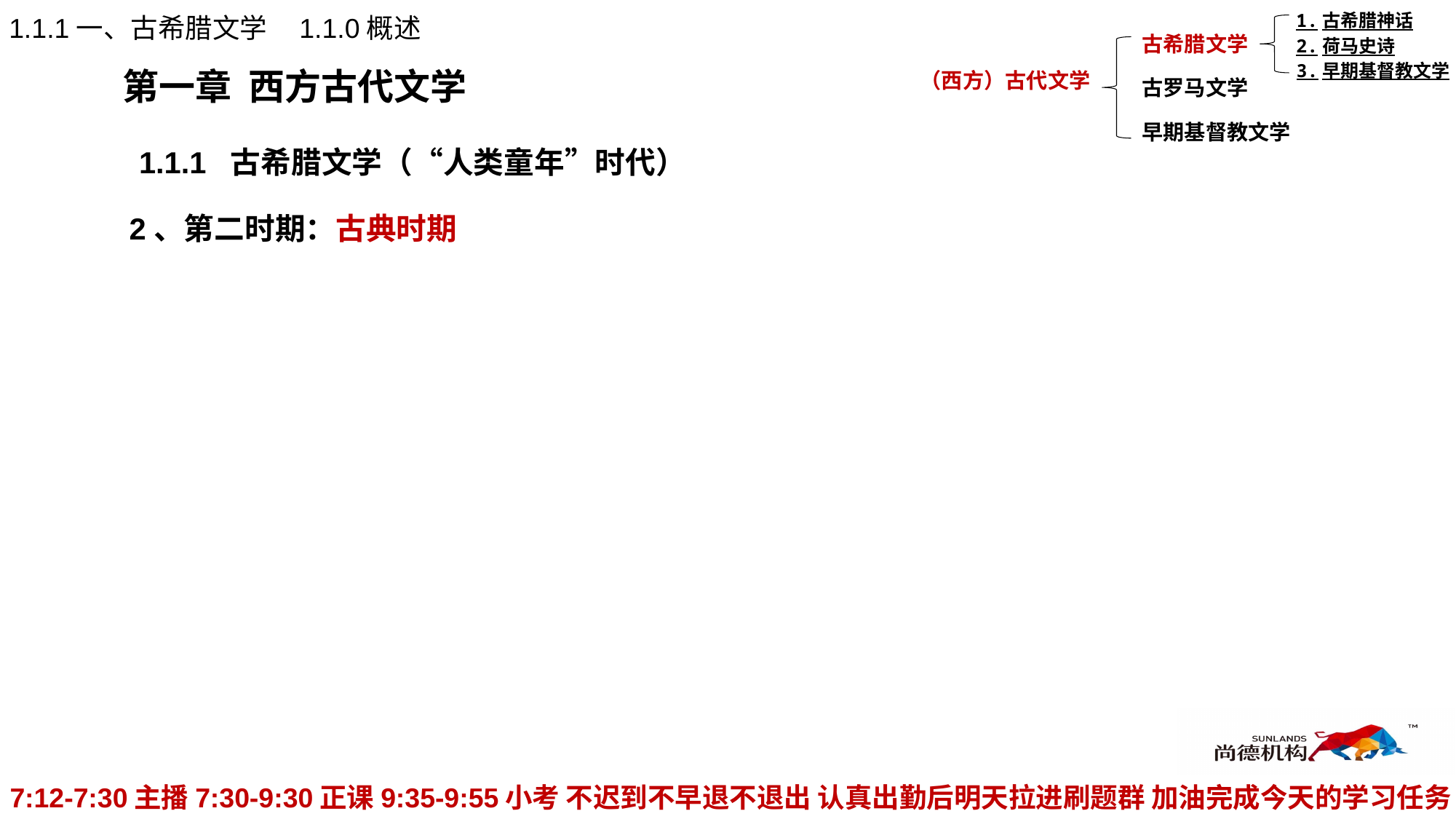

1.古希腊神话
1.1.1一、古希腊文学
1.1.0概述

古希腊文学
2.荷马史诗

3.早期基督教文学
第一章  西方古代文学
（西方）古代文学
古罗马文学
早期基督教文学
1.1.1  古希腊文学（“人类童年”时代）
2、第二时期：古典时期